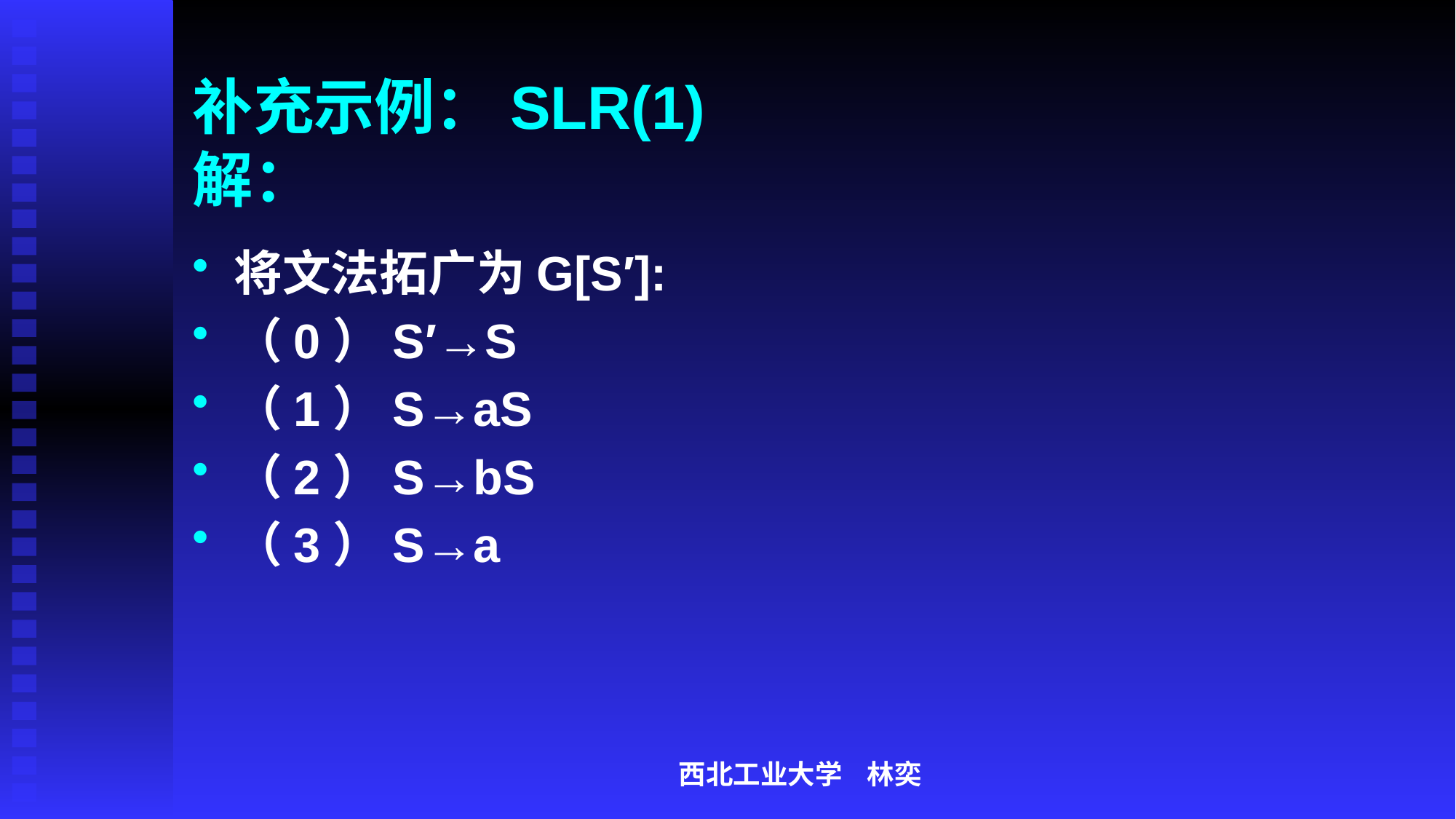

# 补充示例：SLR(1) 解：
将文法拓广为G[S′]:
（0）S′→S
（1）S→aS
（2）S→bS
（3）S→a

西北工业大学    林奕
82